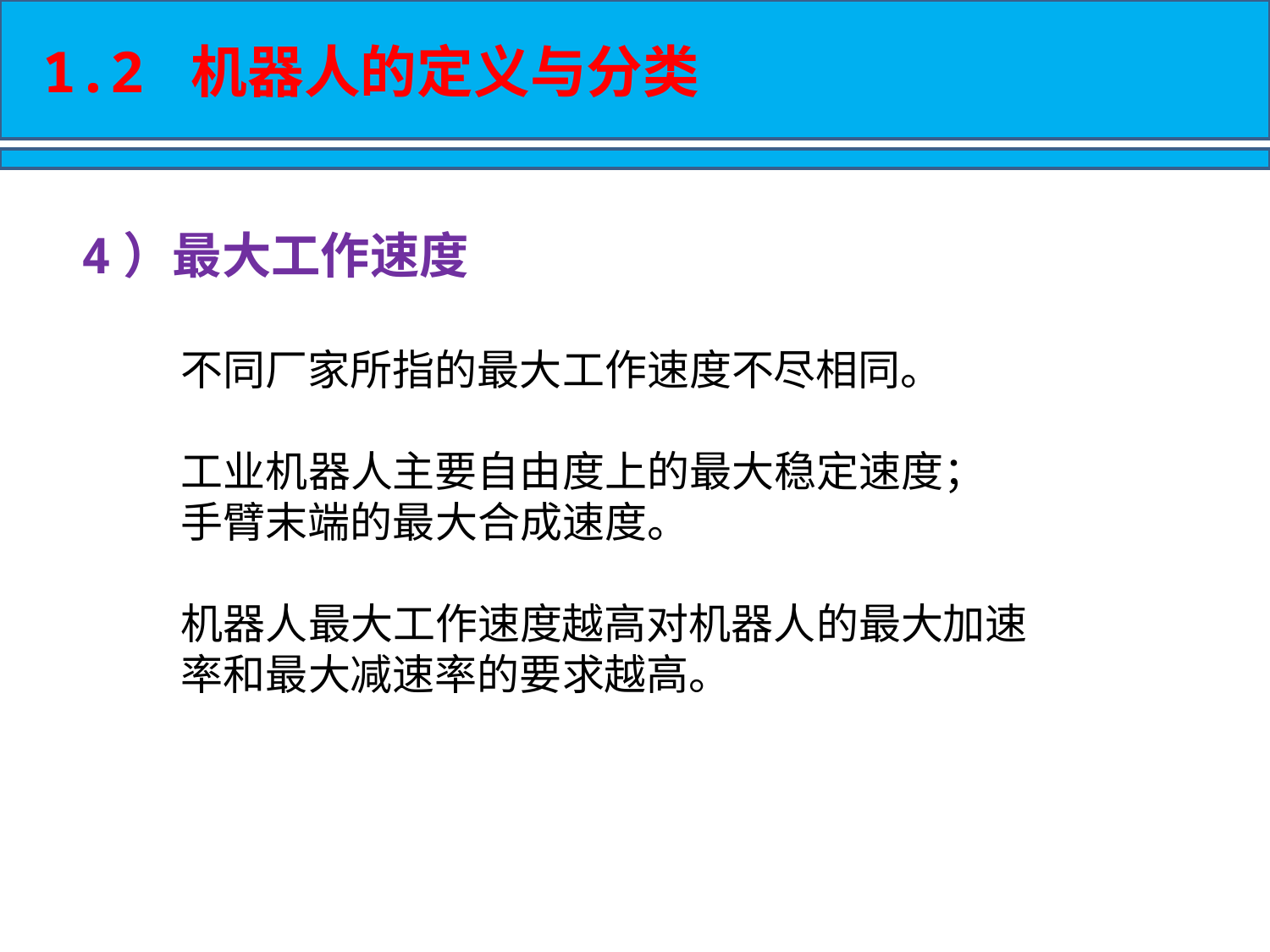

1.2 机器人的定义与分类

4）最大工作速度
不同厂家所指的最大工作速度不尽相同。

工业机器人主要自由度上的最大稳定速度；
手臂末端的最大合成速度。

机器人最大工作速度越高对机器人的最大加速率和最大减速率的要求越高。